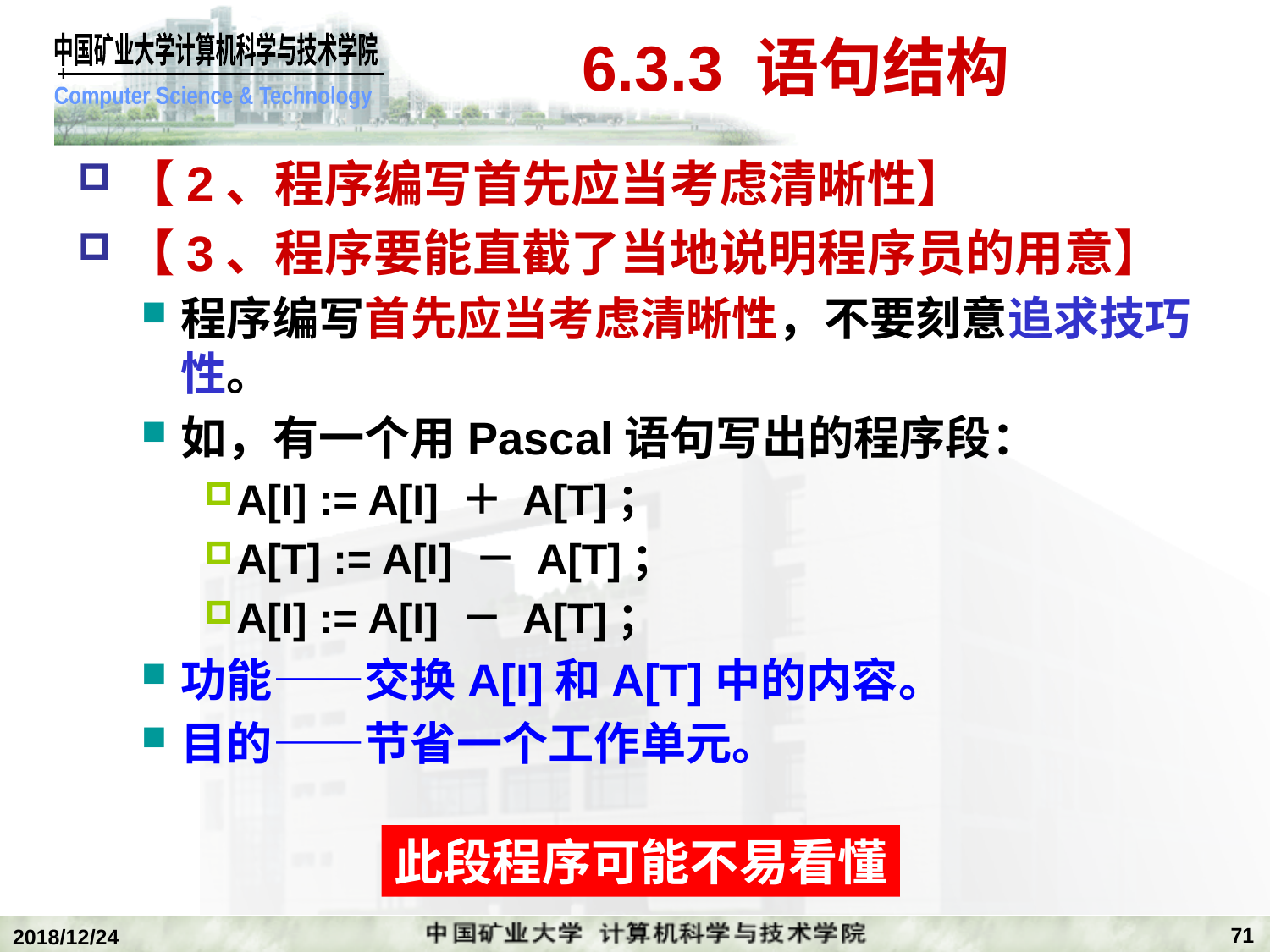

# 6.3.3 语句结构
【2、程序编写首先应当考虑清晰性】
【3、程序要能直截了当地说明程序员的用意】
程序编写首先应当考虑清晰性，不要刻意追求技巧性。
如，有一个用Pascal语句写出的程序段：
A[I] := A[I] ＋ A[T]；
A[T] := A[I] － A[T]；
A[I] := A[I] － A[T]；
功能——交换A[I]和A[T]中的内容。
目的——节省一个工作单元。
此段程序可能不易看懂
71
2018/12/24